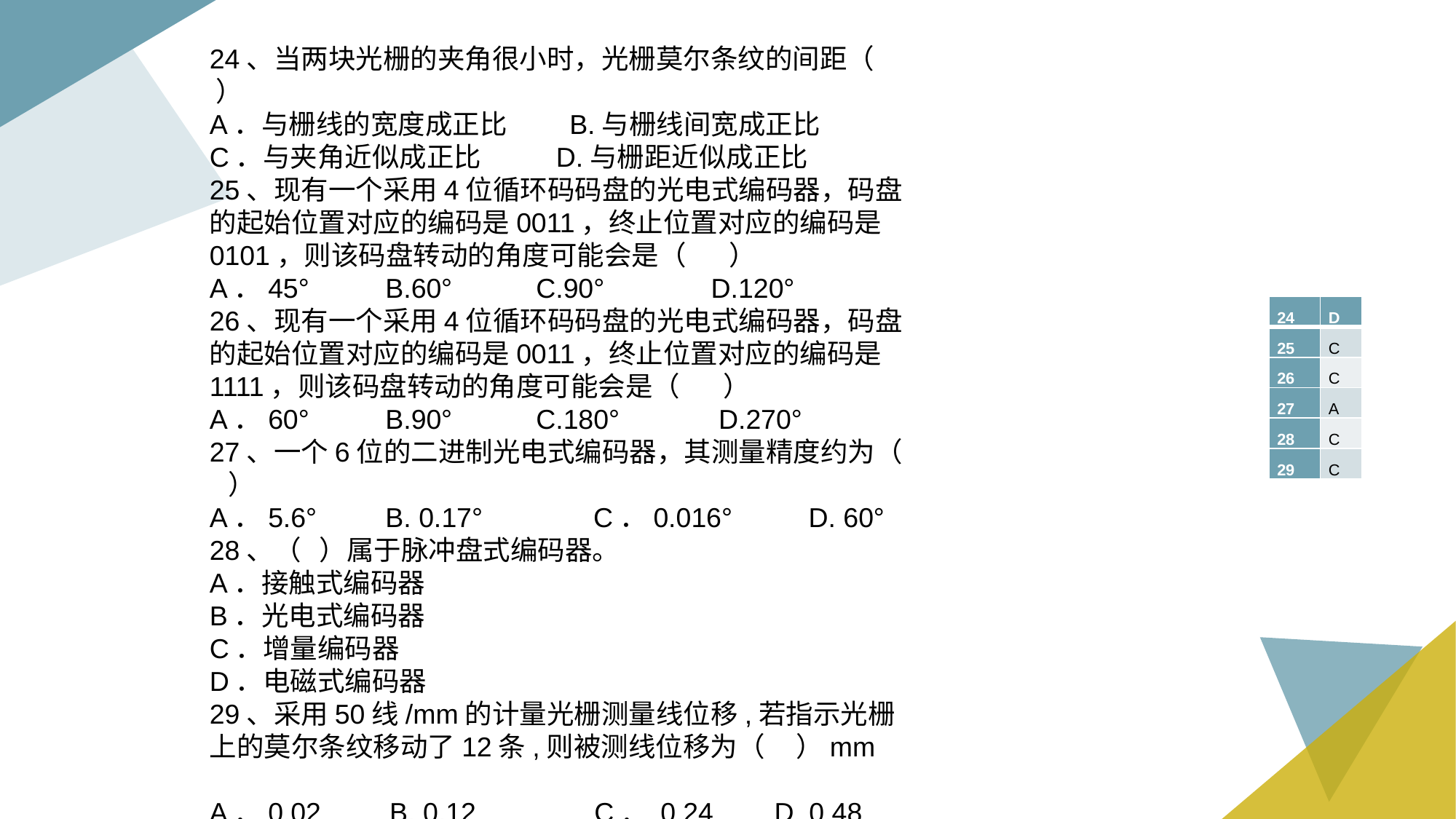

24、当两块光栅的夹角很小时，光栅莫尔条纹的间距（      ）
A．与栅线的宽度成正比         B.与栅线间宽成正比
C．与夹角近似成正比           D.与栅距近似成正比
25、现有一个采用4位循环码码盘的光电式编码器，码盘的起始位置对应的编码是0011，终止位置对应的编码是0101，则该码盘转动的角度可能会是（       ）
A．45°          B.60°           C.90°              D.120°
26、现有一个采用4位循环码码盘的光电式编码器，码盘的起始位置对应的编码是0011，终止位置对应的编码是1111，则该码盘转动的角度可能会是（       ）
A．60°          B.90°           C.180°             D.270°
27、一个6位的二进制光电式编码器，其测量精度约为（      ）
A．5.6°         B. 0.17°  　　　C．0.016°          D. 60°
28、（   ）属于脉冲盘式编码器。
A．接触式编码器
B．光电式编码器
C．增量编码器
D．电磁式编码器
29、采用50线/mm的计量光栅测量线位移,若指示光栅上的莫尔条纹移动了12条,则被测线位移为（     ）mm
A．0.02         B. 0.12   　　　C． 0.24        D. 0.48
| 24 | D |
| --- | --- |
| 25 | C |
| 26 | C |
| 27 | A |
| 28 | C |
| 29 | C |